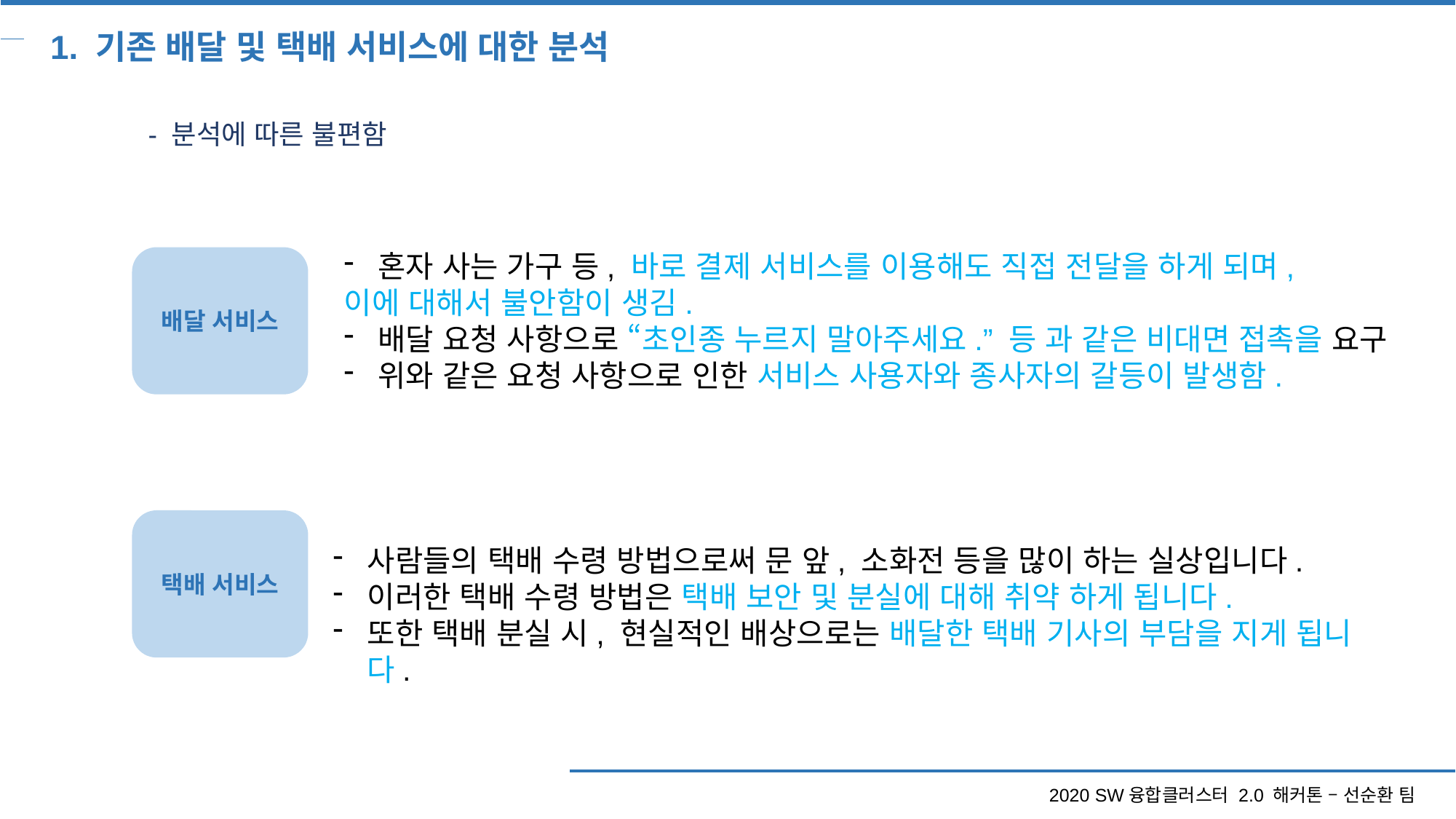

1. 기존 배달 및 택배 서비스에 대한 분석
- 분석에 따른 불편함
혼자 사는 가구 등, 바로 결제 서비스를 이용해도 직접 전달을 하게 되며,
이에 대해서 불안함이 생김.
배달 요청 사항으로 “초인종 누르지 말아주세요.” 등 과 같은 비대면 접촉을 요구
위와 같은 요청 사항으로 인한 서비스 사용자와 종사자의 갈등이 발생함.

배달 서비스

사람들의 택배 수령 방법으로써 문 앞, 소화전 등을 많이 하는 실상입니다.
이러한 택배 수령 방법은 택배 보안 및 분실에 대해 취약 하게 됩니다.
또한 택배 분실 시, 현실적인 배상으로는 배달한 택배 기사의 부담을 지게 됩니다.
택배 서비스
2020 SW융합클러스터 2.0 해커톤 – 선순환 팀